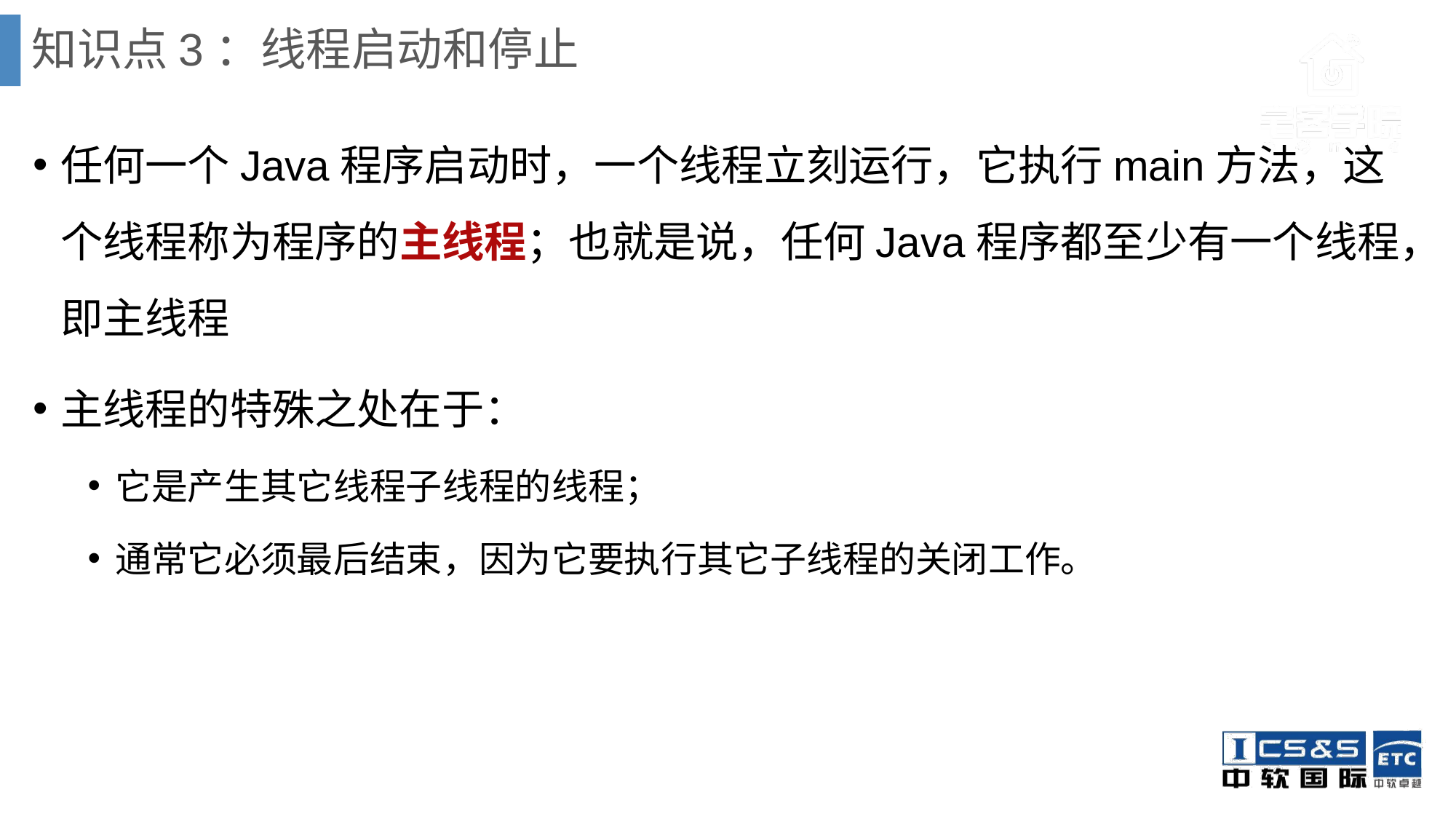

# 知识点3：线程启动和停止
任何一个Java程序启动时，一个线程立刻运行，它执行main方法，这个线程称为程序的主线程；也就是说，任何Java程序都至少有一个线程，即主线程
主线程的特殊之处在于：
它是产生其它线程子线程的线程；
通常它必须最后结束，因为它要执行其它子线程的关闭工作。